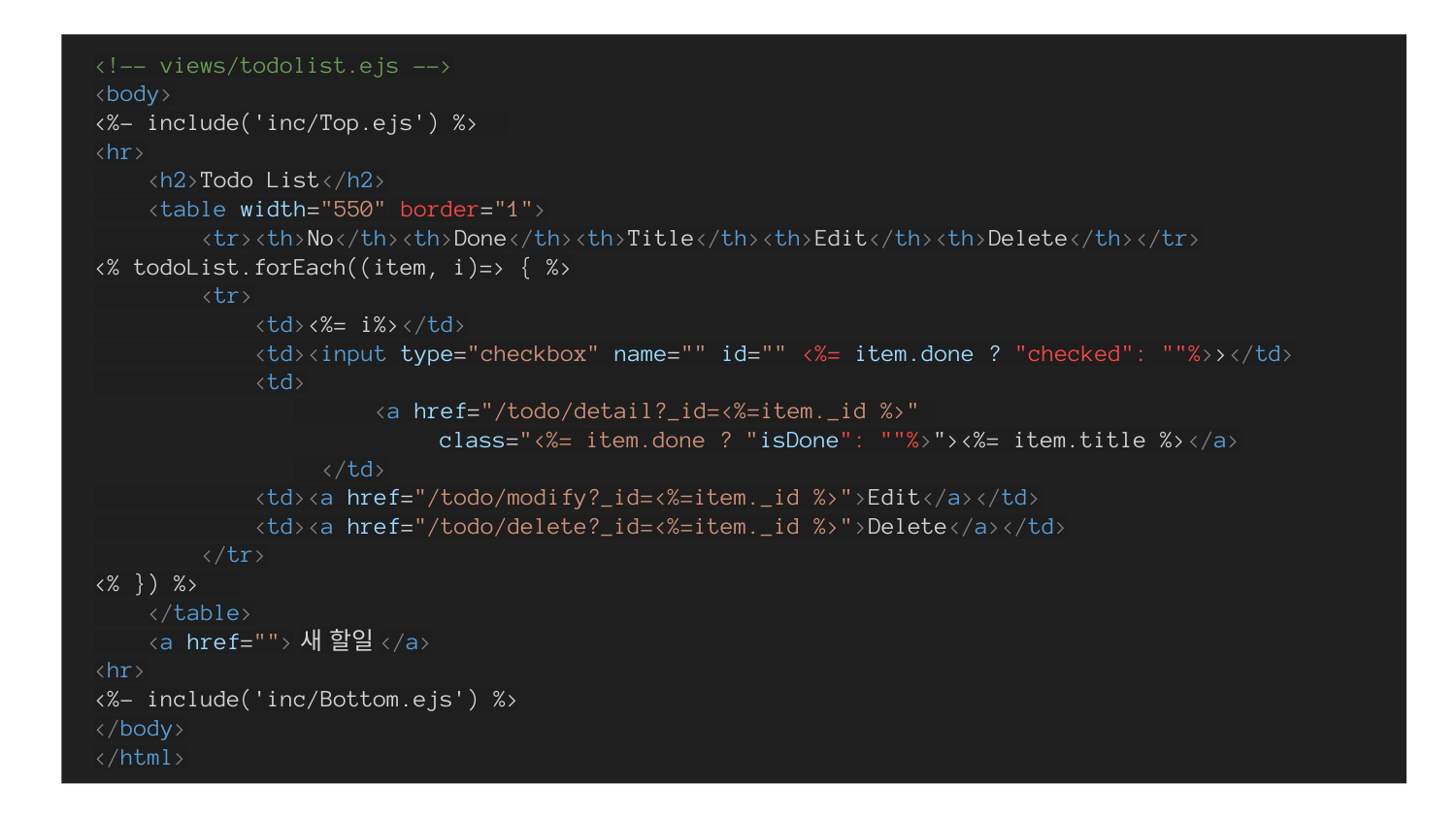

<!-- views/todolist.ejs -->
<body>
<%- include('inc/Top.ejs') %>
<hr>
    <h2>Todo List</h2>
    <table width="550" border="1">
        <tr><th>No</th><th>Done</th><th>Title</th><th>Edit</th><th>Delete</th></tr>
<% todoList.forEach((item, i)=> { %>
        <tr>
            <td><%= i%></td>
            <td><input type="checkbox" name="" id="" <%= item.done ? "checked": ""%>></td>
            <td>
		      <a href="/todo/detail?_id=<%=item._id %>"
			class="<%= item.done ? "isDone": ""%>"><%= item.title %></a>
		  </td>
            <td><a href="/todo/modify?_id=<%=item._id %>">Edit</a></td>
            <td><a href="/todo/delete?_id=<%=item._id %>">Delete</a></td>
        </tr>
<% }) %>
    </table>
    <a href="">새 할일</a>
<hr>
<%- include('inc/Bottom.ejs') %>
</body>
</html>